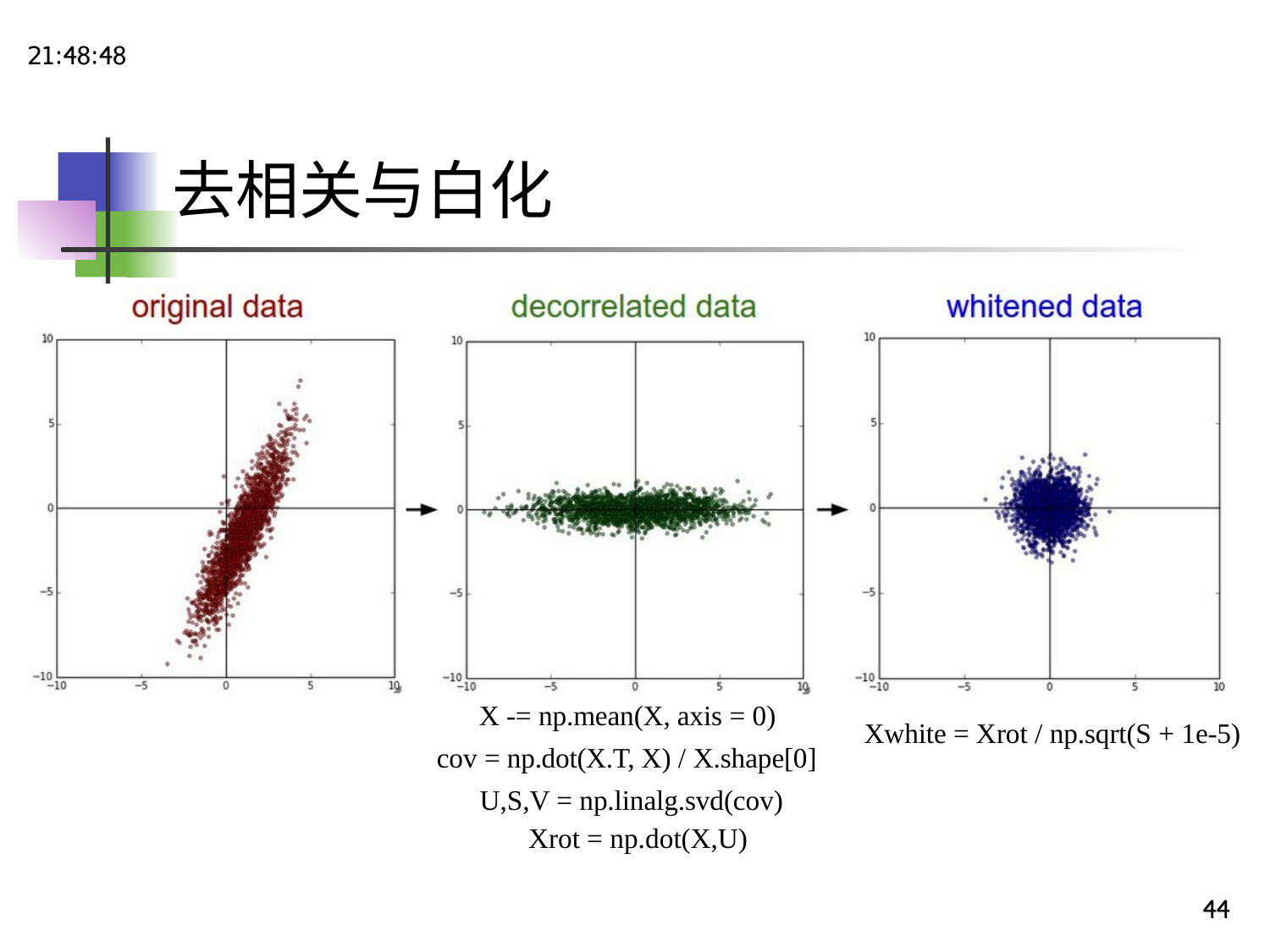

21:48:48
# 去相关与白化

X -= np.mean(X, axis = 0)  cov = np.dot(X.T, X) / X.shape[0]
U,S,V = np.linalg.svd(cov)  Xrot = np.dot(X,U)
Xwhite = Xrot / np.sqrt(S + 1e-5)
44